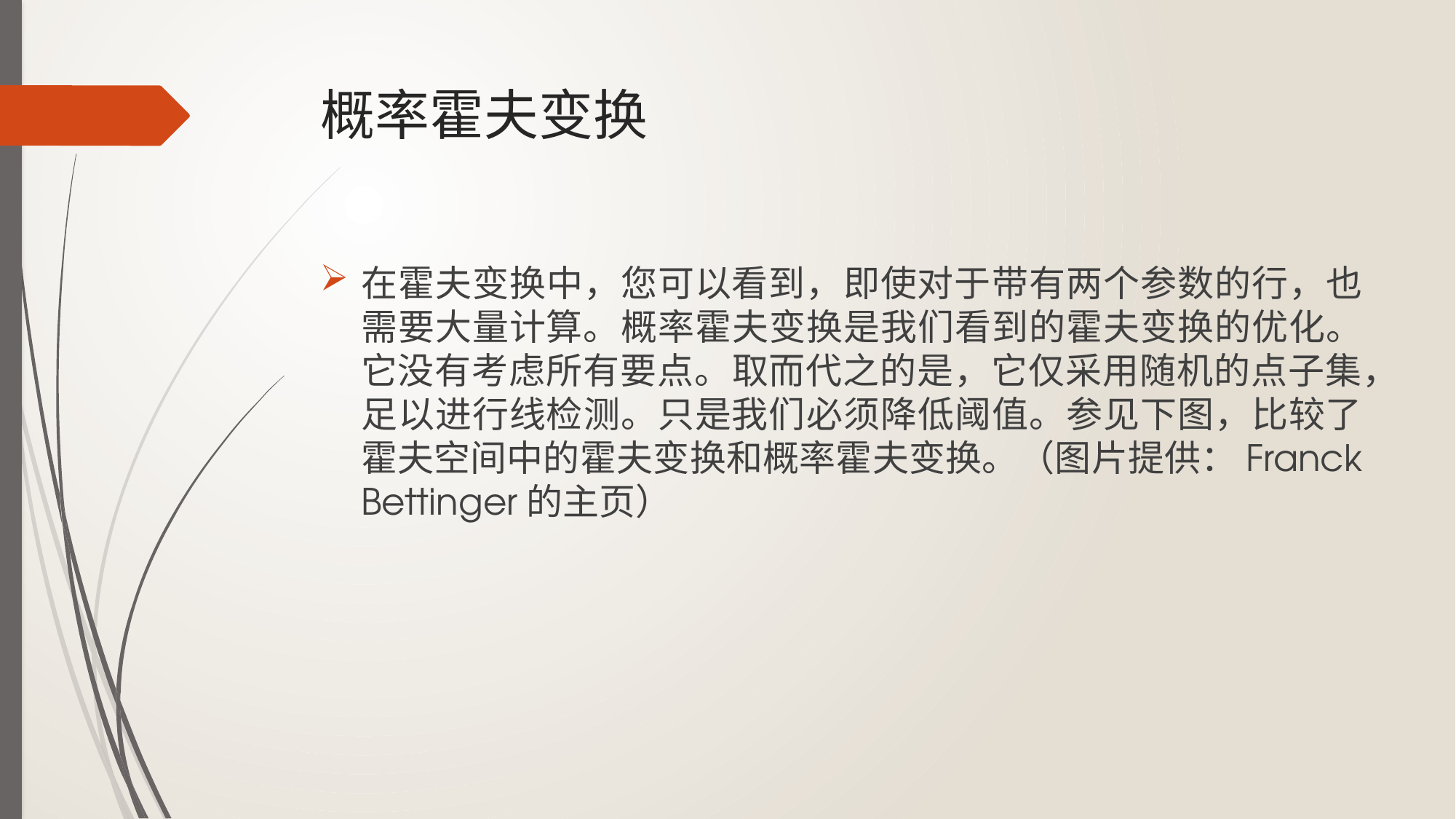

# 概率霍夫变换
在霍夫变换中，您可以看到，即使对于带有两个参数的行，也需要大量计算。概率霍夫变换是我们看到的霍夫变换的优化。它没有考虑所有要点。取而代之的是，它仅采用随机的点子集，足以进行线检测。只是我们必须降低阈值。参见下图，比较了霍夫空间中的霍夫变换和概率霍夫变换。（图片提供：Franck Bettinger的主页）